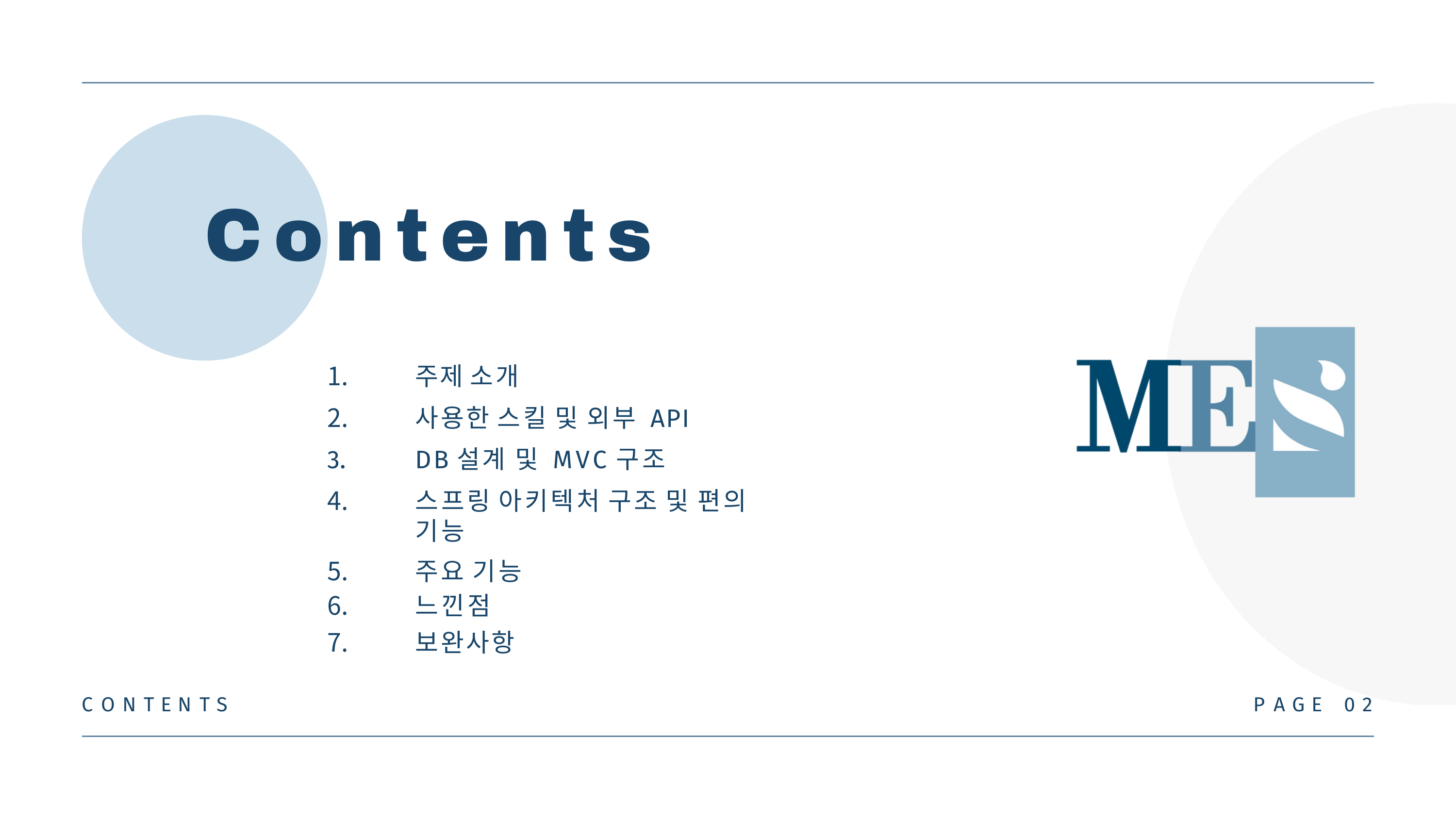

# Contents
주제 소개
사용한 스킬 및 외부 API
DB설계 및 MVC구조
스프링 아키텍처 구조 및 편의 기능
주요 기능
느낀점
보완사항
C O N T E N T S
P A G E	0 2